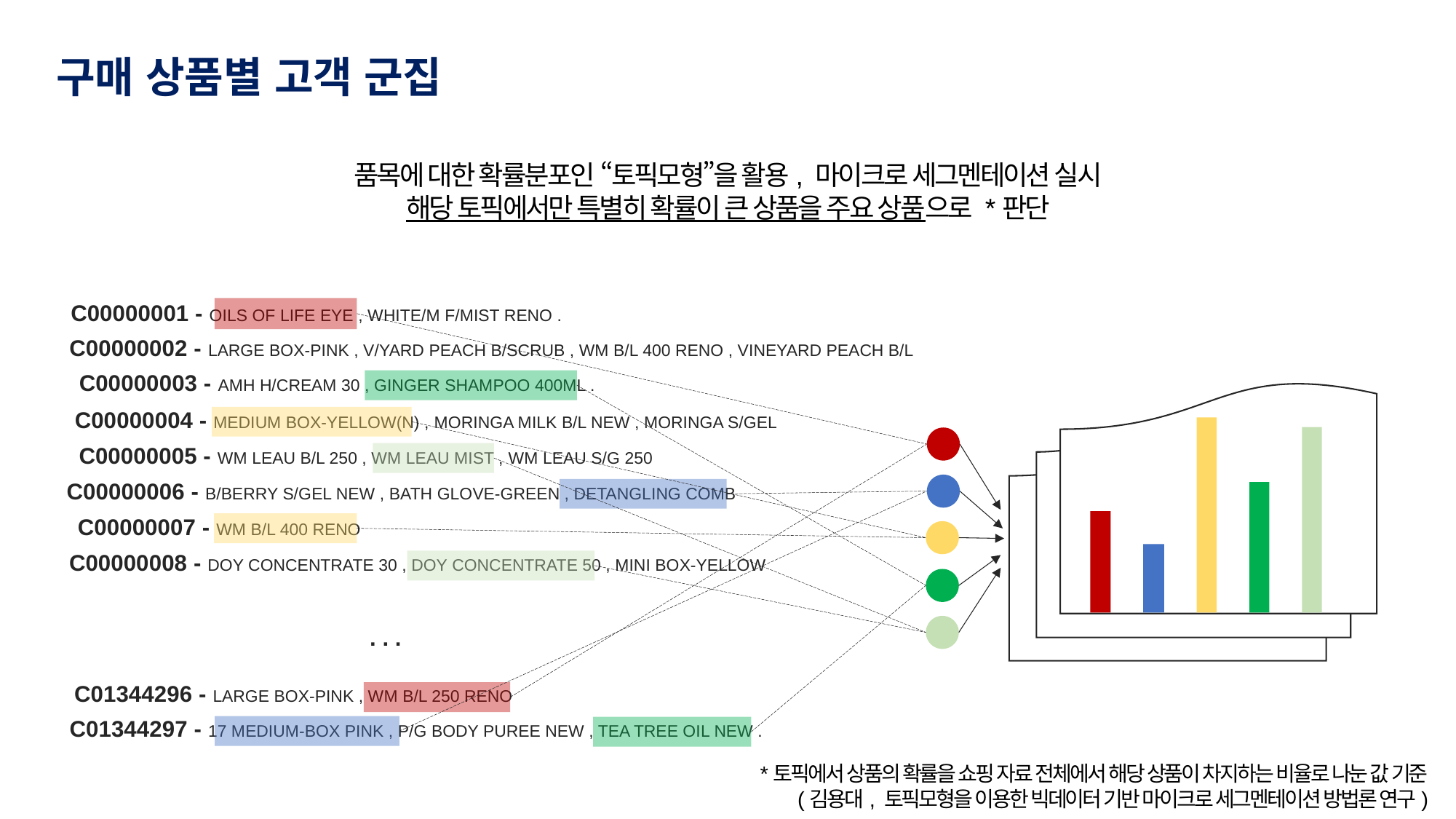

구매 상품별 고객 군집
품목에 대한 확률분포인 “토픽모형”을 활용, 마이크로 세그멘테이션 실시
해당 토픽에서만 특별히 확률이 큰 상품을 주요 상품으로 *판단
C00000001 - OILS OF LIFE EYE , WHITE/M F/MIST RENO .

C00000002 - LARGE BOX-PINK , V/YARD PEACH B/SCRUB , WM B/L 400 RENO , VINEYARD PEACH B/L
C00000003 - AMH H/CREAM 30 , GINGER SHAMPOO 400ML .

C00000004 - MEDIUM BOX-YELLOW(N) , MORINGA MILK B/L NEW , MORINGA S/GEL

C00000005 - WM LEAU B/L 250 , WM LEAU MIST , WM LEAU S/G 250

C00000006 - B/BERRY S/GEL NEW , BATH GLOVE-GREEN , DETANGLING COMB

C00000007 - WM B/L 400 RENO

C00000008 - DOY CONCENTRATE 30 , DOY CONCENTRATE 50 , MINI BOX-YELLOW

. . .
C01344296 - LARGE BOX-PINK , WM B/L 250 RENO

C01344297 - 17 MEDIUM-BOX PINK , P/G BODY PUREE NEW , TEA TREE OIL NEW .

*토픽에서 상품의 확률을 쇼핑 자료 전체에서 해당 상품이 차지하는 비율로 나눈 값 기준
(김용대, 토픽모형을 이용한 빅데이터 기반 마이크로 세그멘테이션 방법론 연구)